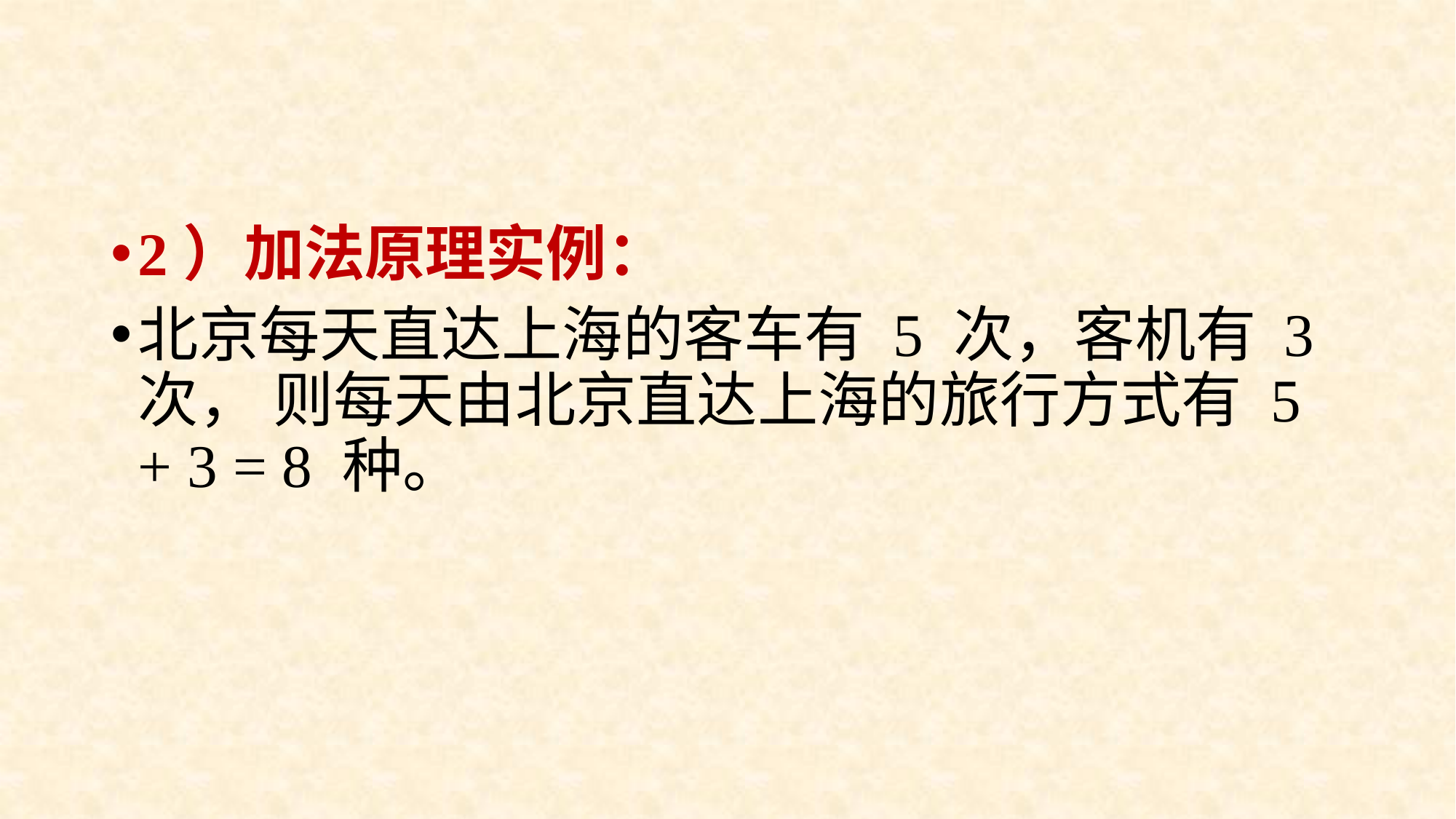

#
2）加法原理实例：
北京每天直达上海的客车有 5 次，客机有 3 次， 则每天由北京直达上海的旅行方式有 5 + 3 = 8 种。